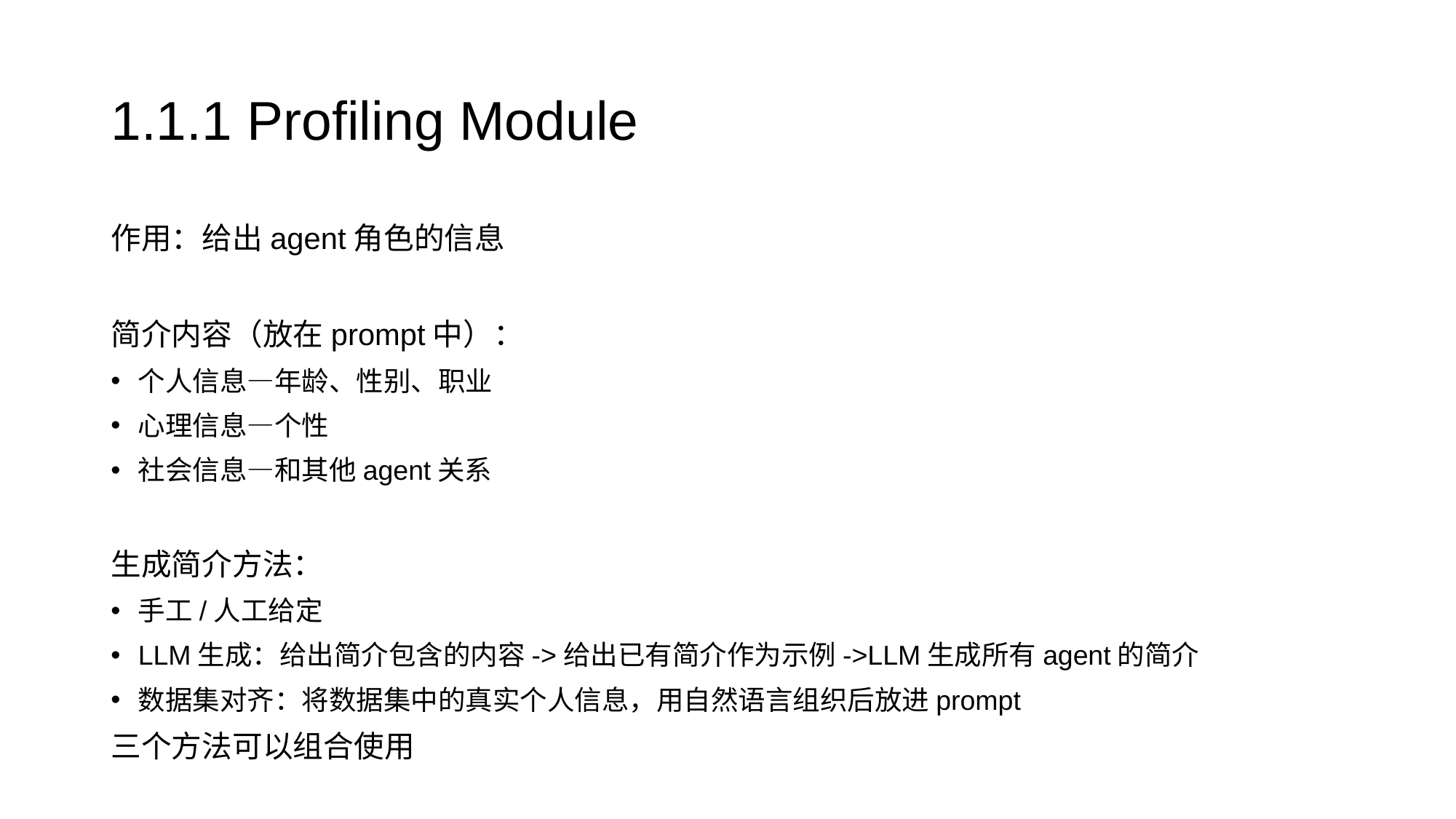

# 1.1.1 Profiling Module
作用：给出agent角色的信息

简介内容（放在prompt中）：
个人信息—年龄、性别、职业
心理信息—个性
社会信息—和其他agent关系

生成简介方法：
手工/人工给定
LLM生成：给出简介包含的内容->给出已有简介作为示例->LLM生成所有agent的简介
数据集对齐：将数据集中的真实个人信息，用自然语言组织后放进prompt
三个方法可以组合使用